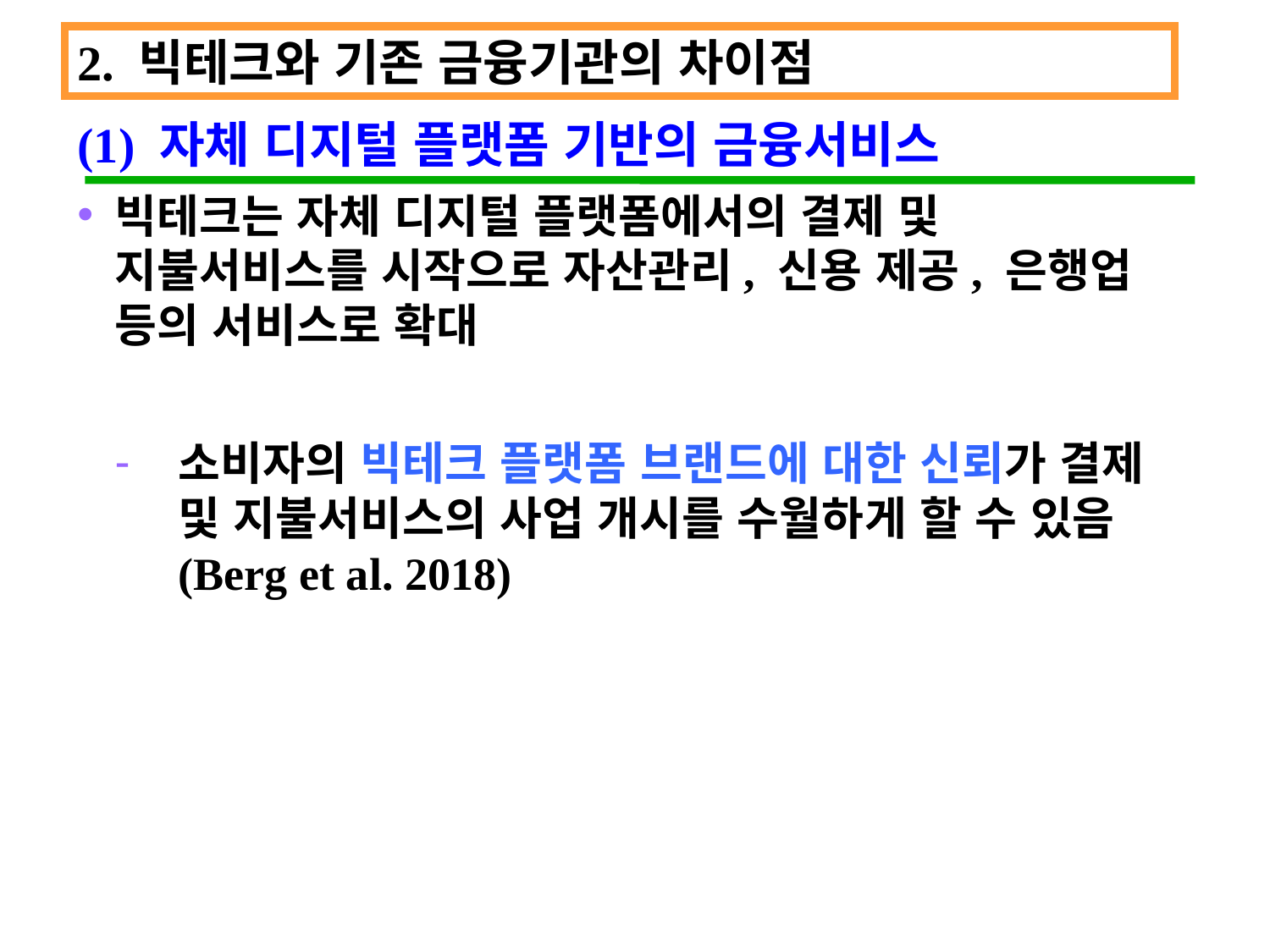

2. 빅테크와 기존 금융기관의 차이점
(1) 자체 디지털 플랫폼 기반의 금융서비스
빅테크는 자체 디지털 플랫폼에서의 결제 및 지불서비스를 시작으로 자산관리, 신용 제공, 은행업 등의 서비스로 확대

소비자의 빅테크 플랫폼 브랜드에 대한 신뢰가 결제 및 지불서비스의 사업 개시를 수월하게 할 수 있음 (Berg et al. 2018)